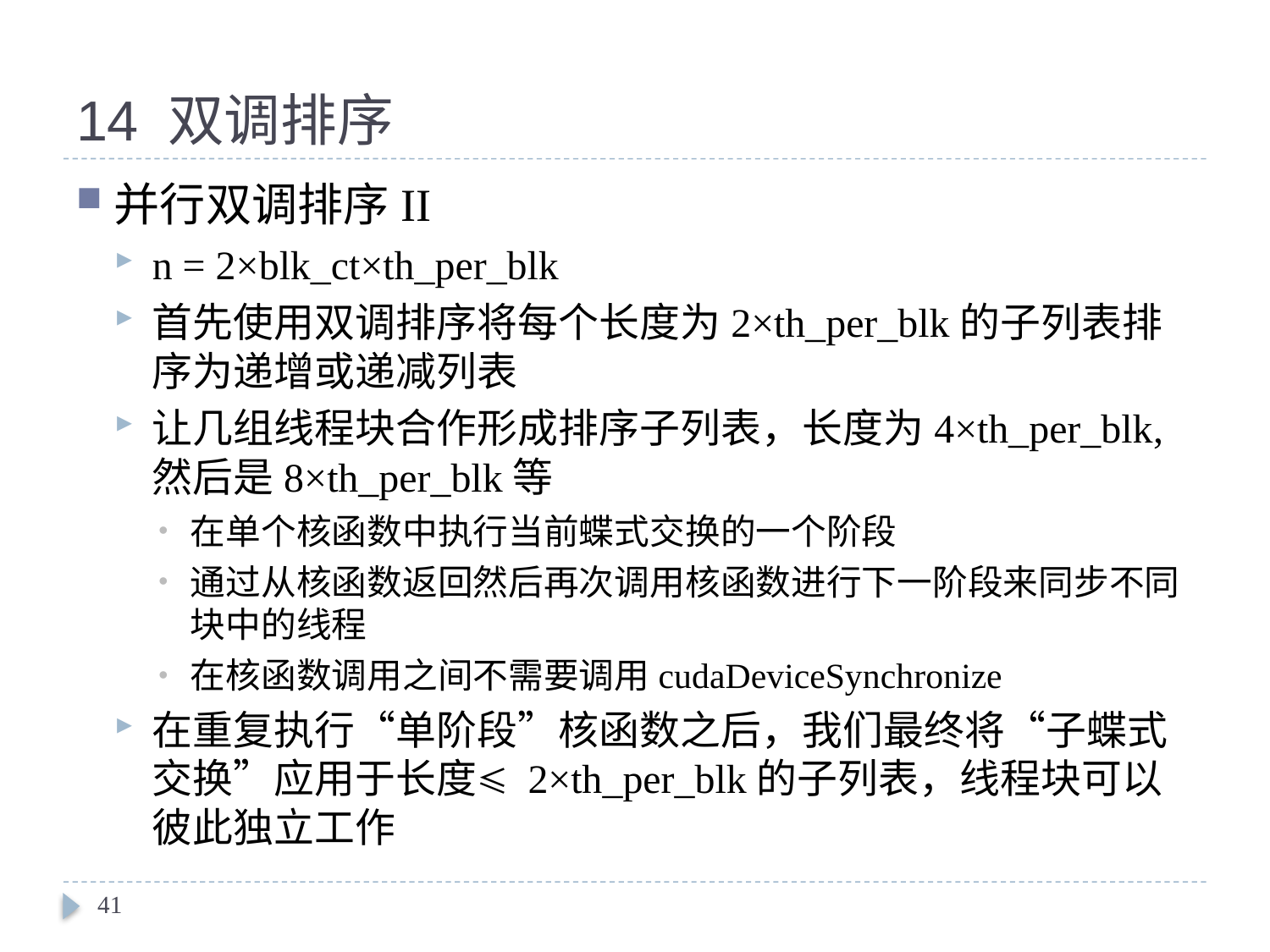

# 14 双调排序
并行双调排序II
n = 2×blk_ct×th_per_blk
首先使用双调排序将每个长度为2×th_per_blk的子列表排序为递增或递减列表
让几组线程块合作形成排序子列表，长度为4×th_per_blk, 然后是8×th_per_blk等
在单个核函数中执行当前蝶式交换的一个阶段
通过从核函数返回然后再次调用核函数进行下一阶段来同步不同块中的线程
在核函数调用之间不需要调用cudaDeviceSynchronize
在重复执行“单阶段”核函数之后，我们最终将“子蝶式交换”应用于长度≤ 2×th_per_blk的子列表，线程块可以彼此独立工作
41